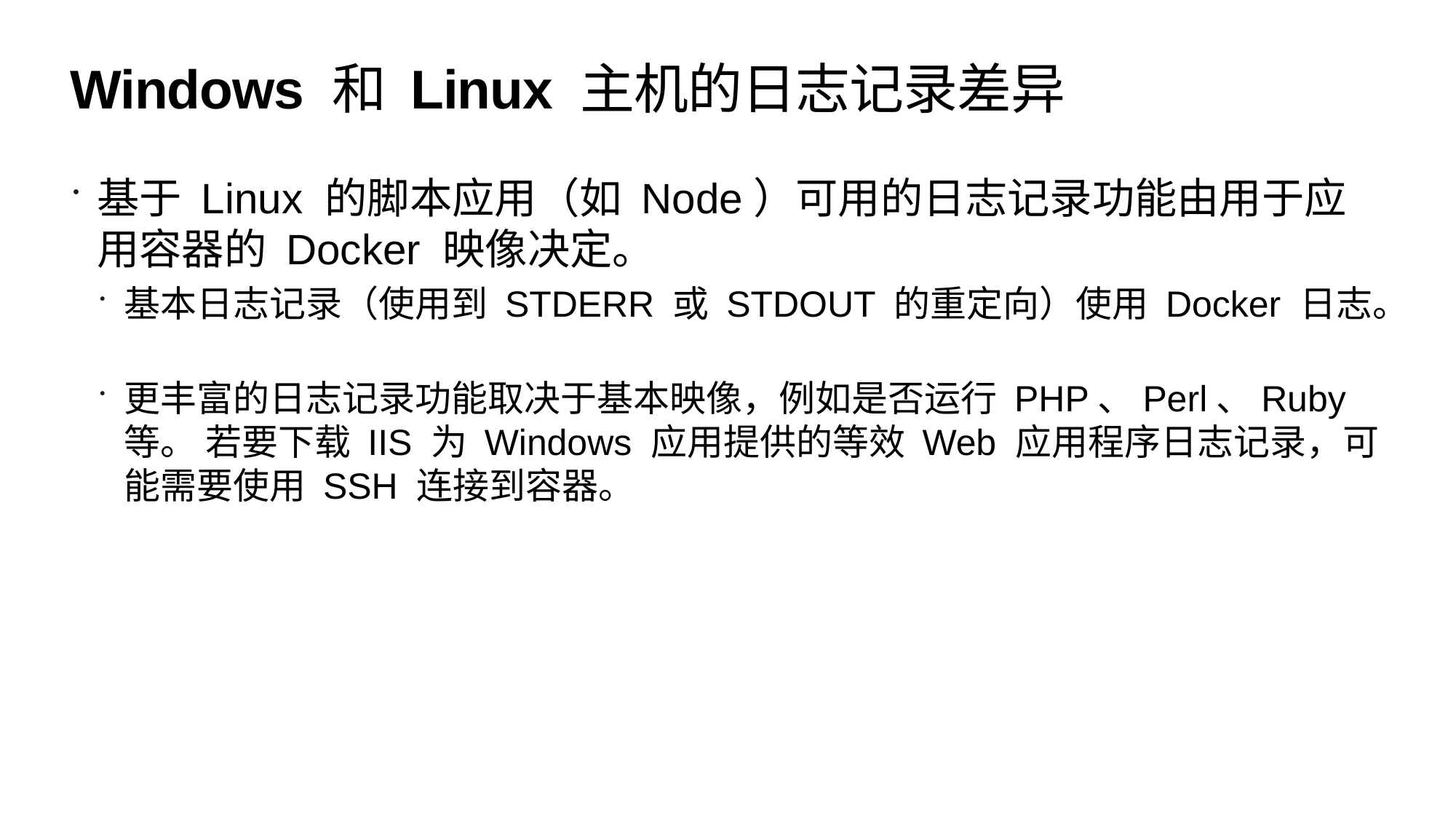

# Windows 和 Linux 主机的日志记录差异
基于 Linux 的脚本应用（如 Node）可用的日志记录功能由用于应用容器的 Docker 映像决定。
基本日志记录（使用到 STDERR 或 STDOUT 的重定向）使用 Docker 日志。
更丰富的日志记录功能取决于基本映像，例如是否运行 PHP、Perl、Ruby 等。 若要下载 IIS 为 Windows 应用提供的等效 Web 应用程序日志记录，可能需要使用 SSH 连接到容器。